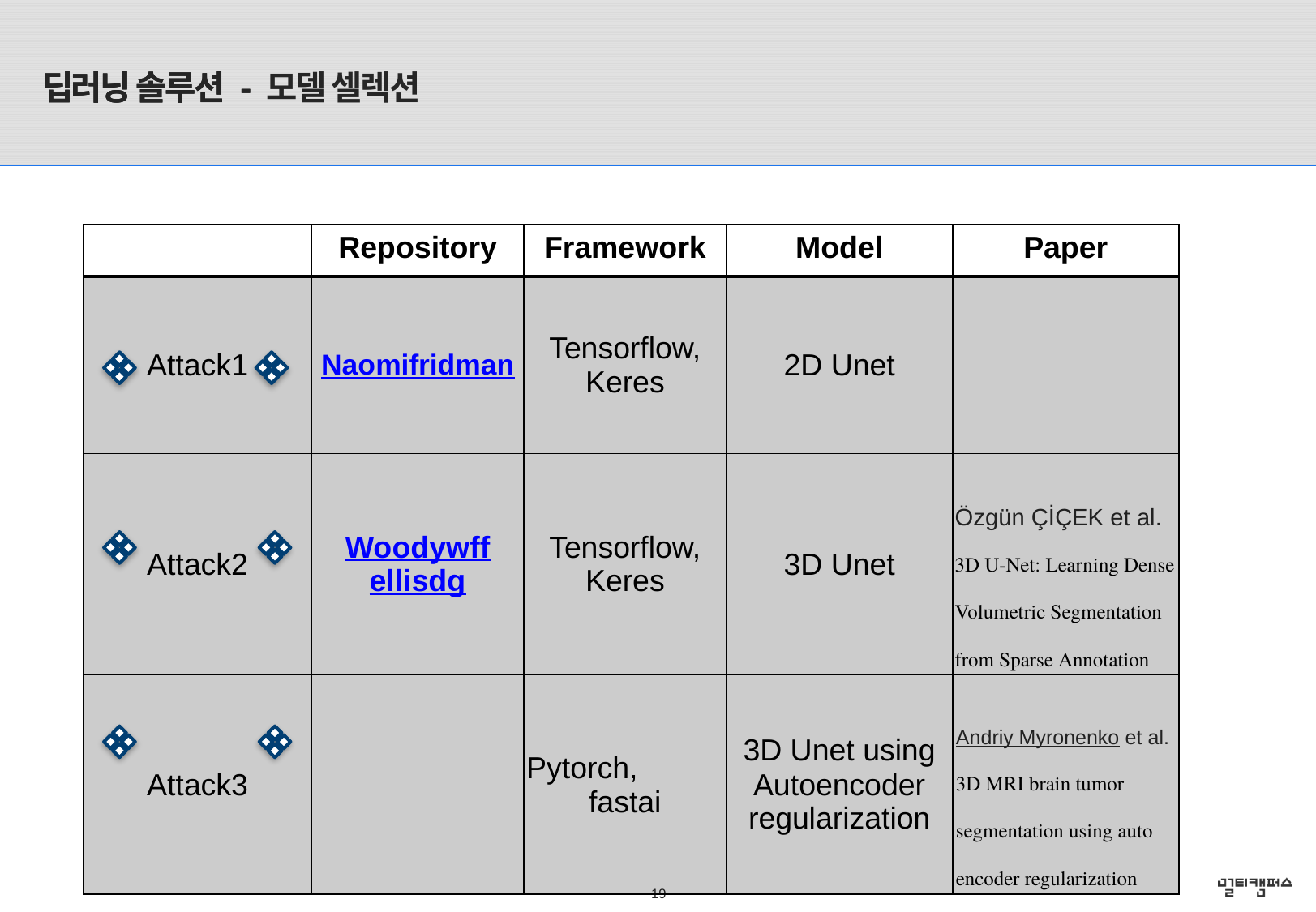

# 딥러닝 솔루션 -
딥러닝 솔루션 - 모델 셀렉션
|  | Repository | Framework | Model | Paper |
| --- | --- | --- | --- | --- |
| Attack1 | Naomifridman | Tensorflow, Keres | 2D Unet |  |
| Attack2 | Woodywff ellisdg | Tensorflow, Keres | 3D Unet | Özgün ÇİÇEK et al. 3D U-Net: Learning Dense Volumetric Segmentation from Sparse Annotation |
| Attack3 |  | Pytorch, fastai | 3D Unet using Autoencoder regularization | Andriy Myronenko et al. 3D MRI brain tumor segmentation using auto encoder regularization |

19